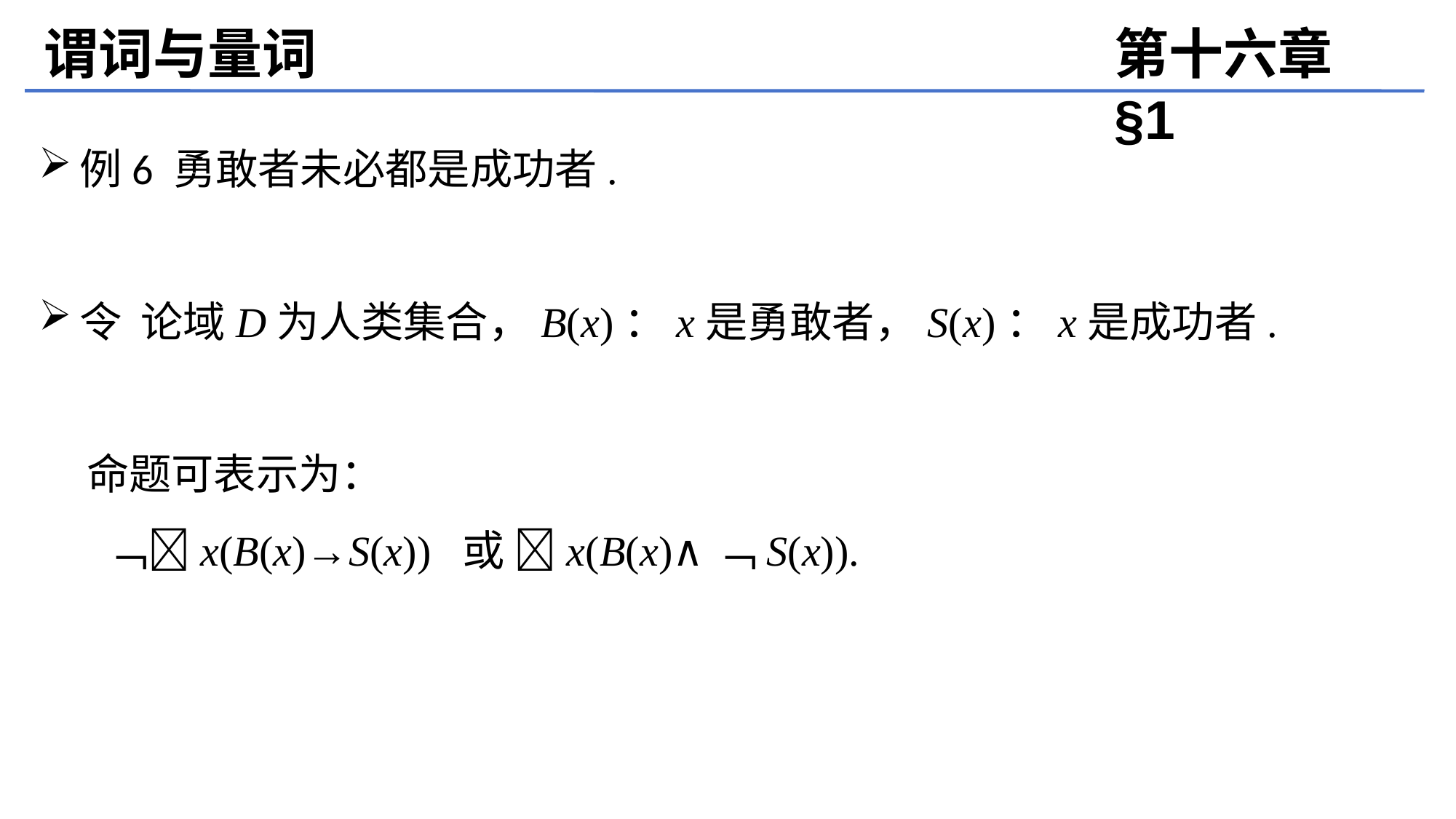

谓词与量词
第十六章 §1
例6 勇敢者未必都是成功者.

令  论域D为人类集合，B(x)：x是勇敢者，S(x)：x是成功者.

    命题可表示为：
      ﹁∀x(B(x)→S(x))  或 ∃x(B(x)∧﹁S(x)).